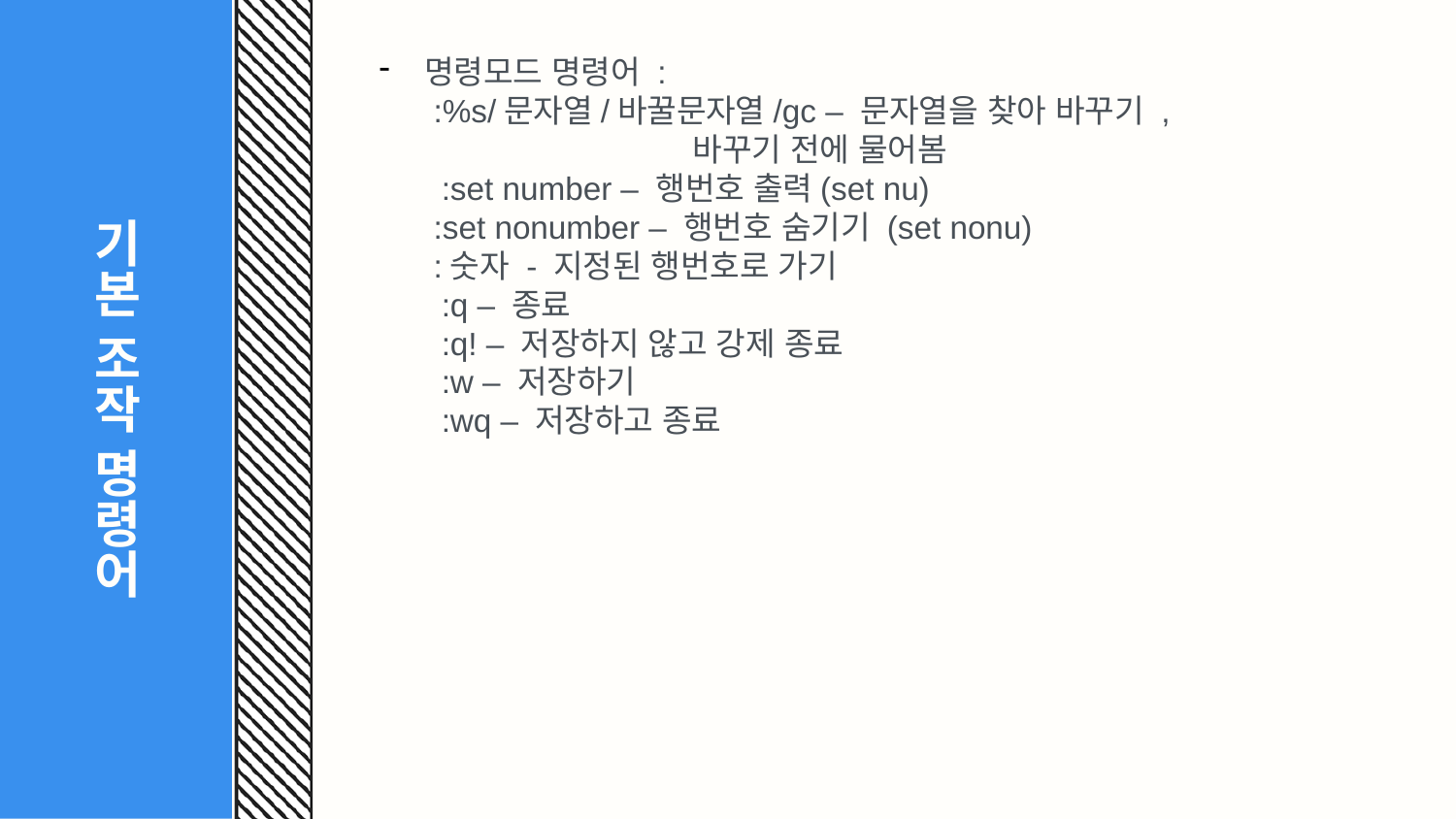

# 기본 조작 명령어
명령모드 명령어 :
 :%s/문자열/바꿀문자열/gc – 문자열을 찾아 바꾸기 ,
                             바꾸기 전에 물어봄
 :set number – 행번호 출력(set nu)
 :set nonumber – 행번호 숨기기 (set nonu)
 :숫자 - 지정된 행번호로 가기
 :q – 종료
 :q! – 저장하지 않고 강제 종료
 :w – 저장하기
 :wq – 저장하고 종료